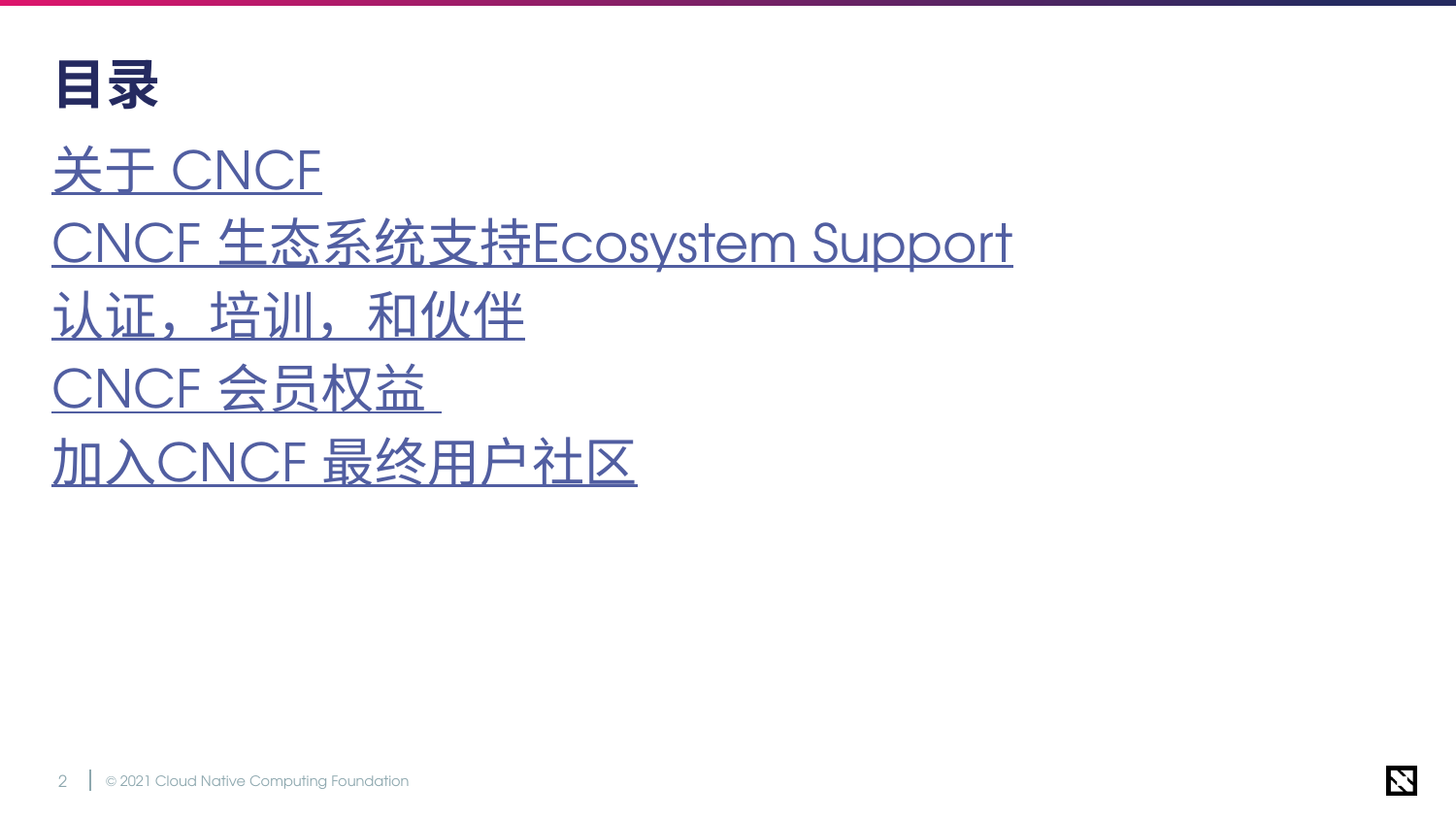

# 目录
关于 CNCF
CNCF 生态系统支持Ecosystem Support
认证，培训，和伙伴
CNCF 会员权益
加入CNCF 最终用户社区